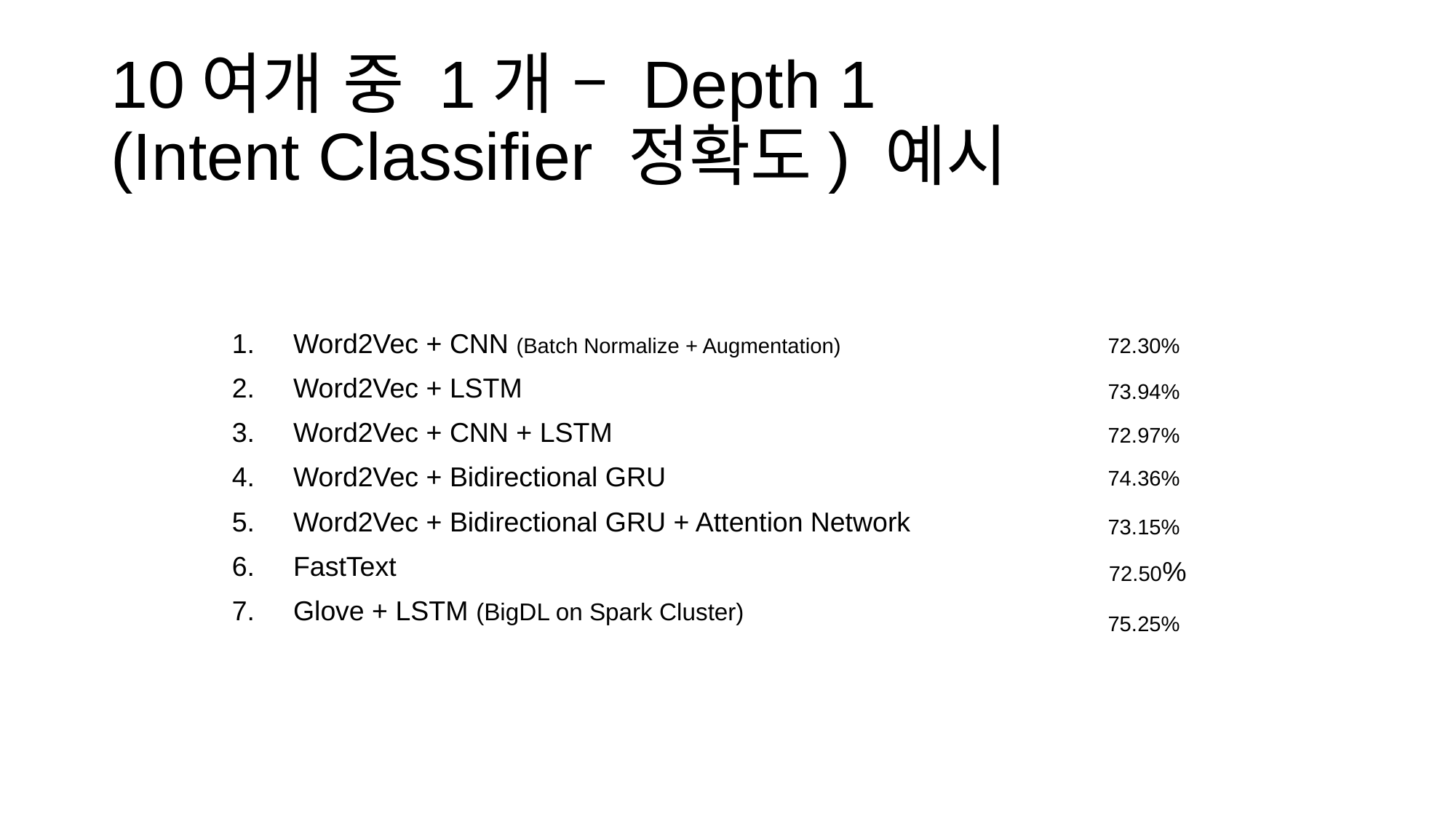

# 10여개 중 1개 – Depth 1 (Intent Classifier 정확도) 예시
Word2Vec + CNN (Batch Normalize + Augmentation)
Word2Vec + LSTM
Word2Vec + CNN + LSTM
Word2Vec + Bidirectional GRU
Word2Vec + Bidirectional GRU + Attention Network
FastText
Glove + LSTM (BigDL on Spark Cluster)
72.30%
73.94%
72.97%
74.36%
73.15%
72.50%
75.25%